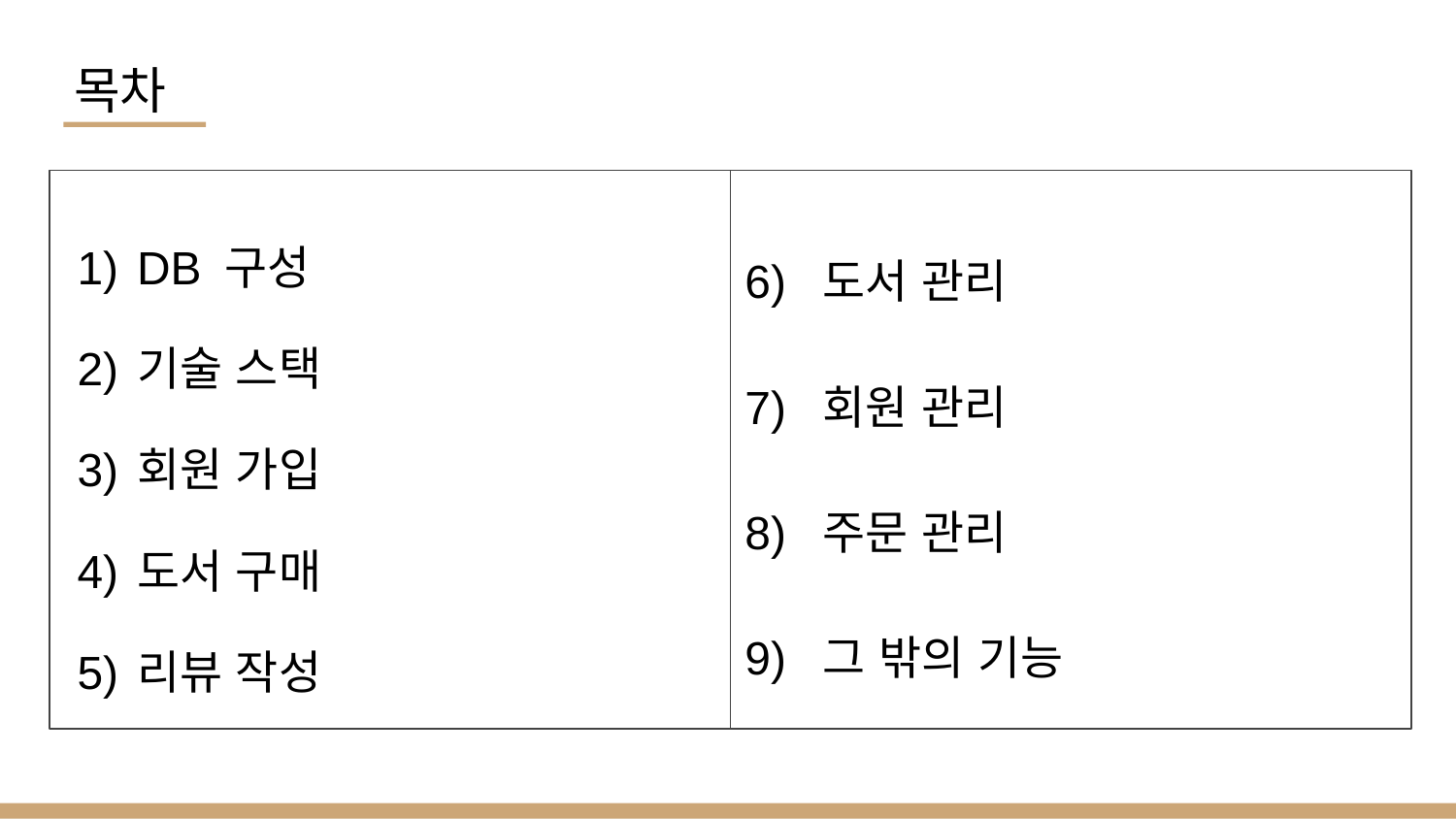

# 목차

DB 구성
기술 스택
회원 가입
도서 구매
리뷰 작성
6)  도서 관리
7)  회원 관리
8)  주문 관리
9)  그 밖의 기능